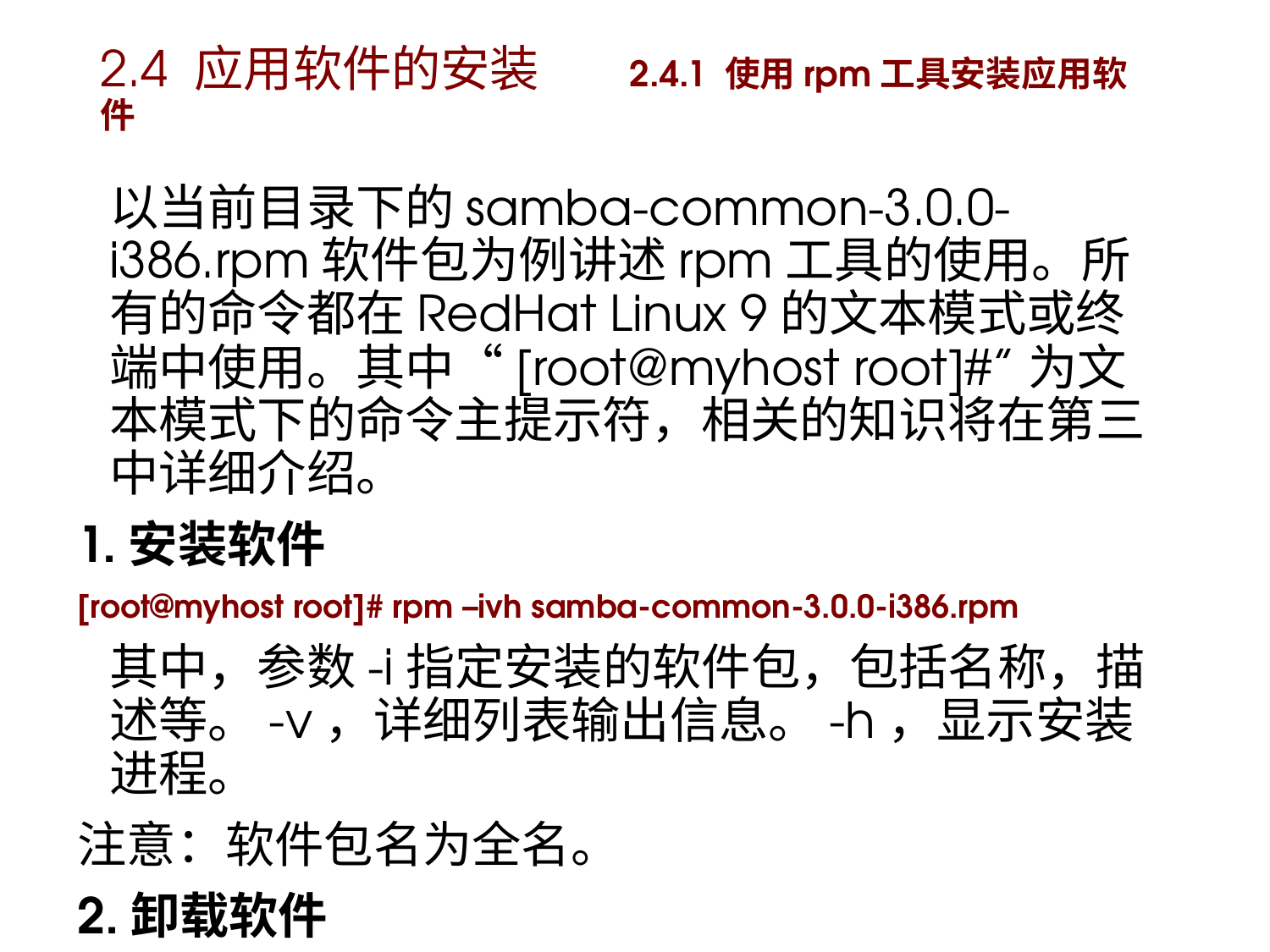

# 2.4 应用软件的安装	 2.4.1 使用rpm工具安装应用软件
	以当前目录下的samba-common-3.0.0-i386.rpm软件包为例讲述rpm工具的使用。所有的命令都在RedHat Linux 9的文本模式或终端中使用。其中“[root@myhost root]#”为文本模式下的命令主提示符，相关的知识将在第三中详细介绍。
1.安装软件
[root@myhost root]# rpm –ivh samba-common-3.0.0-i386.rpm
	其中，参数-i指定安装的软件包，包括名称，描述等。-v，详细列表输出信息。-h，显示安装进程。
注意：软件包名为全名。
2.卸载软件
[root@myhost root]# rpm –ef samba-common
	其中，参数-e表示卸载软件。-f和-e一起使用表示强制卸载软件包。
注意：在卸载软件包的时候无需完整的软件包名称。